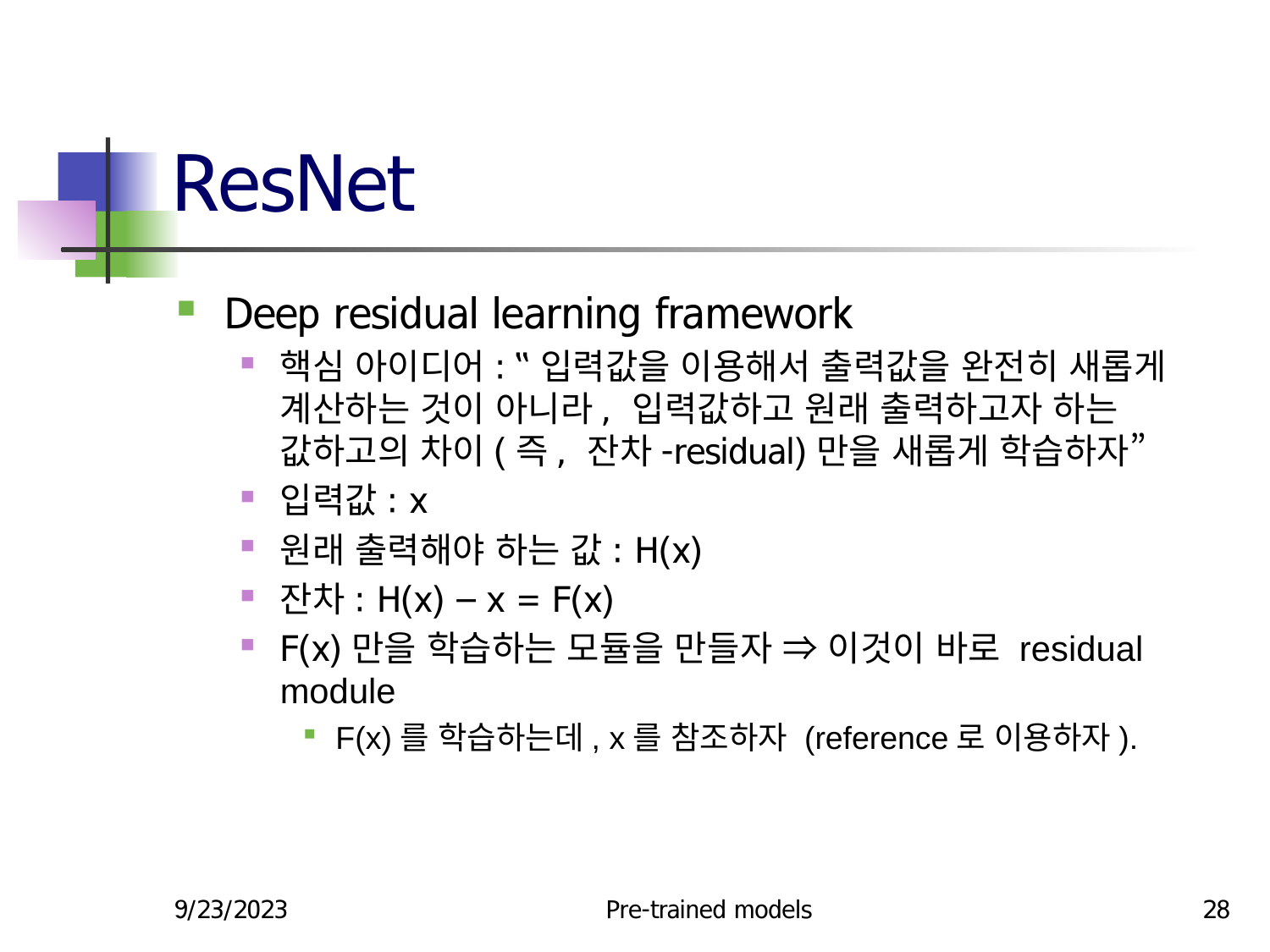

# ResNet
Deep residual learning framework
핵심 아이디어: “입력값을 이용해서 출력값을 완전히 새롭게 계산하는 것이 아니라, 입력값하고 원래 출력하고자 하는 값하고의 차이(즉, 잔차-residual)만을 새롭게 학습하자”
입력값: x
원래 출력해야 하는 값: H(x)
잔차: H(x) – x = F(x)
F(x)만을 학습하는 모듈을 만들자 ⇒ 이것이 바로 residual module
F(x)를 학습하는데, x를 참조하자 (reference로 이용하자).

9/23/2023
Pre-trained models
28